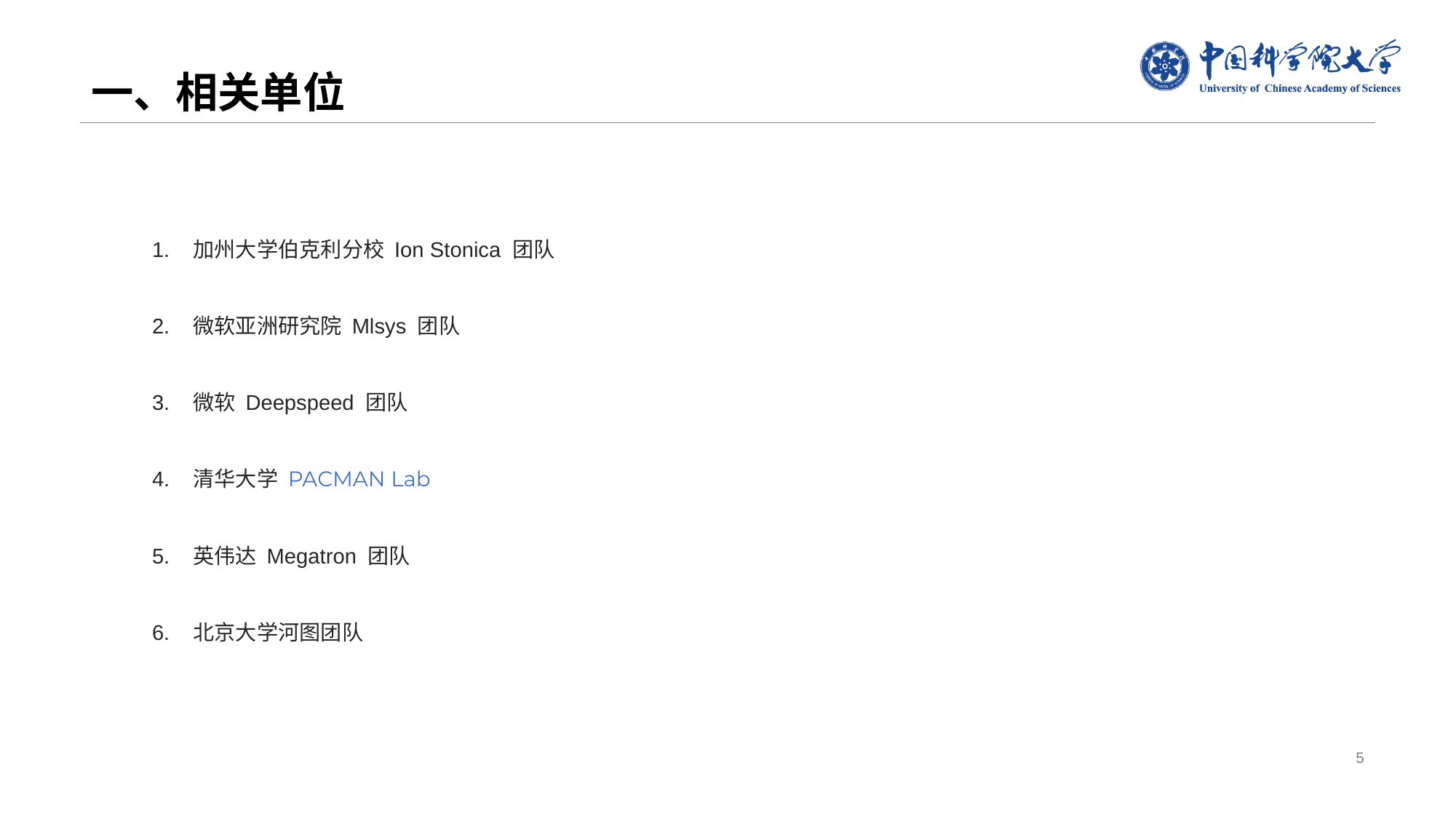

# 一、相关单位

加州大学伯克利分校 Ion Stonica 团队

微软亚洲研究院 Mlsys 团队

微软 Deepspeed 团队

清华大学 PACMAN Lab

英伟达 Megatron 团队

北京大学河图团队
5